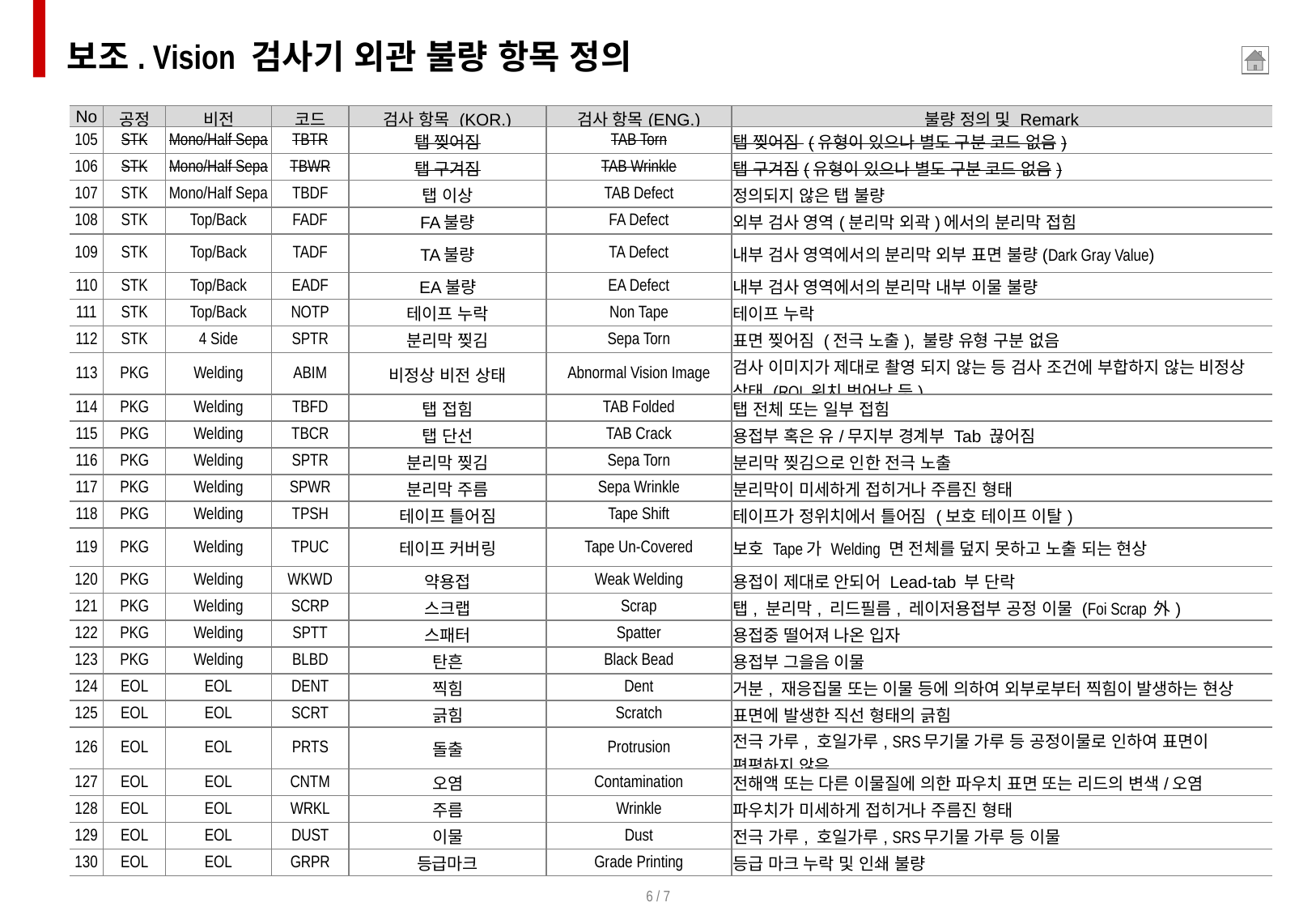

보조. Vision 검사기 외관 불량 항목 정의

| No | 공정 | 비전 | 코드 | 검사 항목 (KOR.) | 검사 항목(ENG.) | 불량 정의 및 Remark |
| --- | --- | --- | --- | --- | --- | --- |
| 105 | STK | Mono/Half Sepa | TBTR | 탭 찢어짐 | TAB Torn | 탭 찢어짐 (유형이 있으나 별도 구분 코드 없음) |
| 106 | STK | Mono/Half Sepa | TBWR | 탭 구겨짐 | TAB Wrinkle | 탭 구겨짐(유형이 있으나 별도 구분 코드 없음) |
| 107 | STK | Mono/Half Sepa | TBDF | 탭 이상 | TAB Defect | 정의되지 않은 탭 불량 |
| 108 | STK | Top/Back | FADF | FA불량 | FA Defect | 외부 검사 영역(분리막 외곽)에서의 분리막 접힘 |
| 109 | STK | Top/Back | TADF | TA불량 | TA Defect | 내부 검사 영역에서의 분리막 외부 표면 불량(Dark Gray Value) |
| 110 | STK | Top/Back | EADF | EA불량 | EA Defect | 내부 검사 영역에서의 분리막 내부 이물 불량 |
| 111 | STK | Top/Back | NOTP | 테이프 누락 | Non Tape | 테이프 누락 |
| 112 | STK | 4 Side | SPTR | 분리막 찢김 | Sepa Torn | 표면 찢어짐 (전극 노출), 불량 유형 구분 없음 |
| 113 | PKG | Welding | ABIM | 비정상 비전 상태 | Abnormal Vision Image | 검사 이미지가 제대로 촬영 되지 않는 등 검사 조건에 부합하지 않는 비정상 상태 (ROI 위치 벗어남 등) |
| 114 | PKG | Welding | TBFD | 탭 접힘 | TAB Folded | 탭 전체 또는 일부 접힘 |
| 115 | PKG | Welding | TBCR | 탭 단선 | TAB Crack | 용접부 혹은 유/무지부 경계부 Tab 끊어짐 |
| 116 | PKG | Welding | SPTR | 분리막 찢김 | Sepa Torn | 분리막 찢김으로 인한 전극 노출 |
| 117 | PKG | Welding | SPWR | 분리막 주름 | Sepa Wrinkle | 분리막이 미세하게 접히거나 주름진 형태 |
| 118 | PKG | Welding | TPSH | 테이프 틀어짐 | Tape Shift | 테이프가 정위치에서 틀어짐 (보호 테이프 이탈) |
| 119 | PKG | Welding | TPUC | 테이프 커버링 | Tape Un-Covered | 보호 Tape가 Welding 면 전체를 덮지 못하고 노출 되는 현상 |
| 120 | PKG | Welding | WKWD | 약용접 | Weak Welding | 용접이 제대로 안되어 Lead-tab 부 단락 |
| 121 | PKG | Welding | SCRP | 스크랩 | Scrap | 탭, 분리막, 리드필름, 레이저용접부 공정 이물 (Foi Scrap 外) |
| 122 | PKG | Welding | SPTT | 스패터 | Spatter | 용접중 떨어져 나온 입자 |
| 123 | PKG | Welding | BLBD | 탄흔 | Black Bead | 용접부 그을음 이물 |
| 124 | EOL | EOL | DENT | 찍힘 | Dent | 거분, 재응집물 또는 이물 등에 의하여 외부로부터 찍힘이 발생하는 현상 |
| 125 | EOL | EOL | SCRT | 긁힘 | Scratch | 표면에 발생한 직선 형태의 긁힘 |
| 126 | EOL | EOL | PRTS | 돌출 | Protrusion | 전극 가루, 호일가루, SRS무기물 가루 등 공정이물로 인하여 표면이 편평하지 않음 |
| 127 | EOL | EOL | CNTM | 오염 | Contamination | 전해액 또는 다른 이물질에 의한 파우치 표면 또는 리드의 변색/오염 |
| 128 | EOL | EOL | WRKL | 주름 | Wrinkle | 파우치가 미세하게 접히거나 주름진 형태 |
| 129 | EOL | EOL | DUST | 이물 | Dust | 전극 가루, 호일가루, SRS무기물 가루 등 이물 |
| 130 | EOL | EOL | GRPR | 등급마크 | Grade Printing | 등급 마크 누락 및 인쇄 불량 |
6 / 7